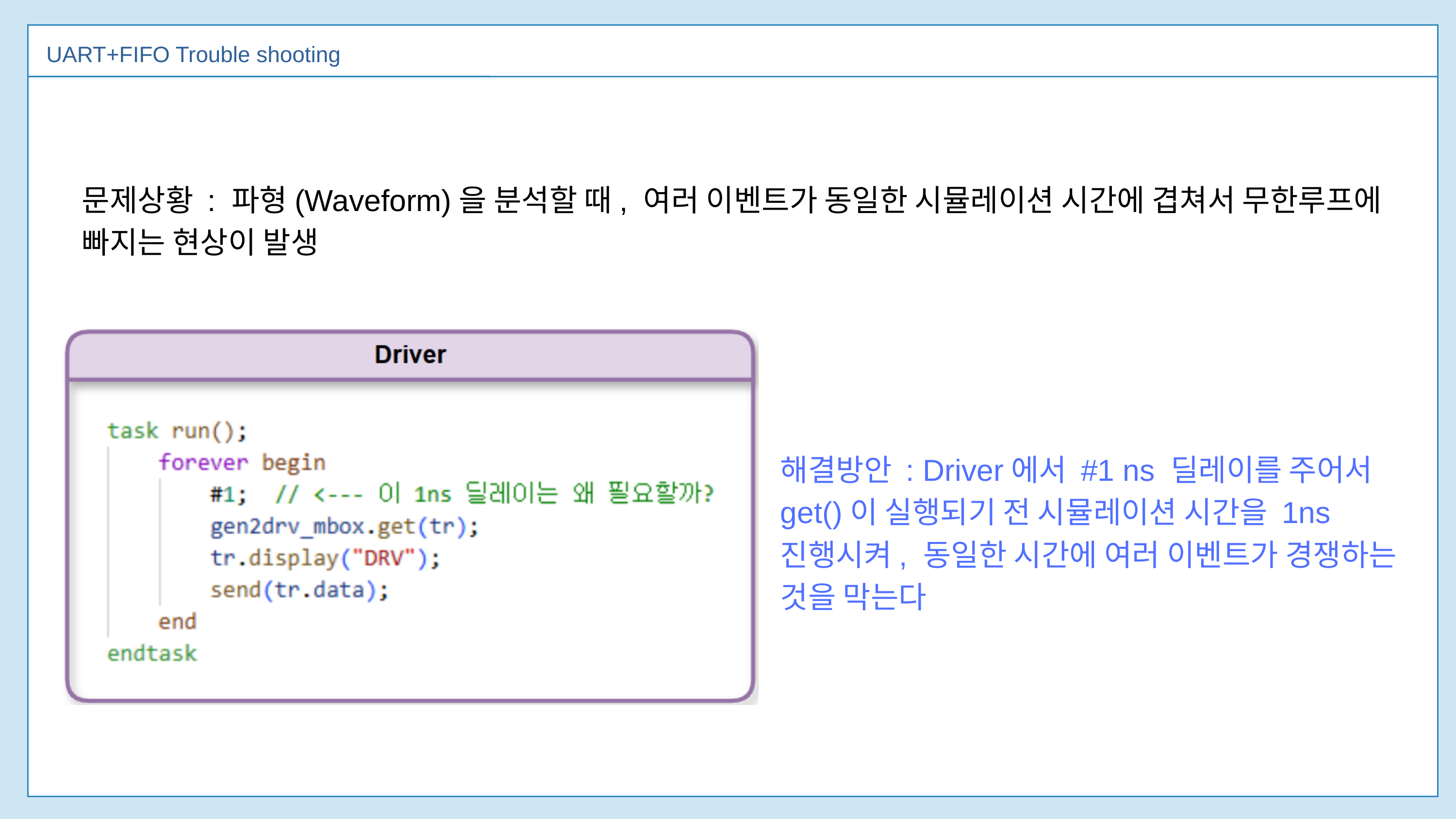

UART+FIFO Trouble shooting

문제상황 : 파형(Waveform)을 분석할 때, 여러 이벤트가 동일한 시뮬레이션 시간에 겹쳐서 무한루프에 빠지는 현상이 발생
0
1
1
0

해결방안 : Driver에서 #1 ns 딜레이를 주어서get()이 실행되기 전 시뮬레이션 시간을 1ns 진행시켜, 동일한 시간에 여러 이벤트가 경쟁하는 것을 막는다